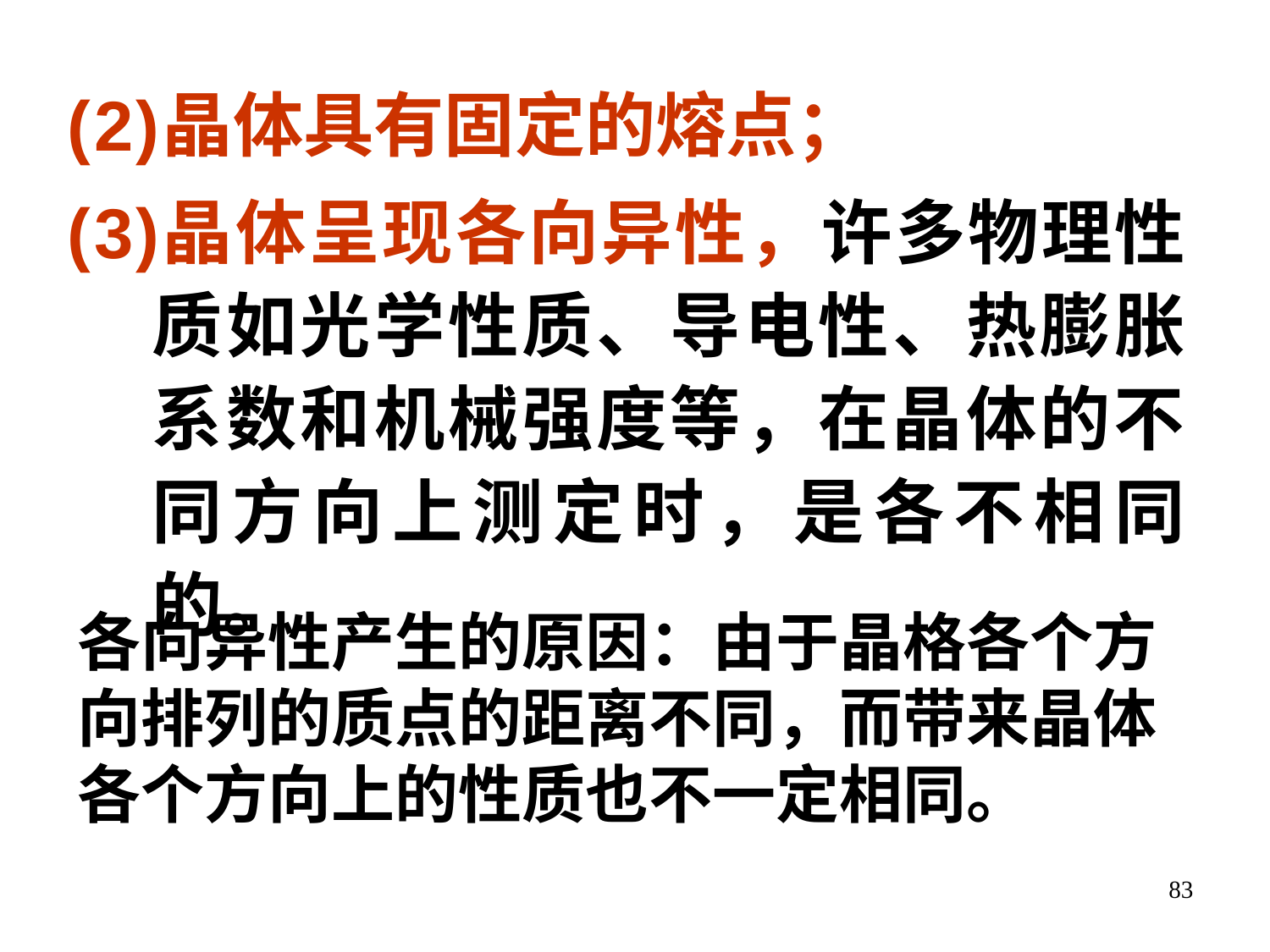

晶体具有固定的熔点；
晶体呈现各向异性，许多物理性质如光学性质、导电性、热膨胀系数和机械强度等，在晶体的不同方向上测定时，是各不相同的。
各向异性产生的原因：由于晶格各个方向排列的质点的距离不同，而带来晶体各个方向上的性质也不一定相同。
83